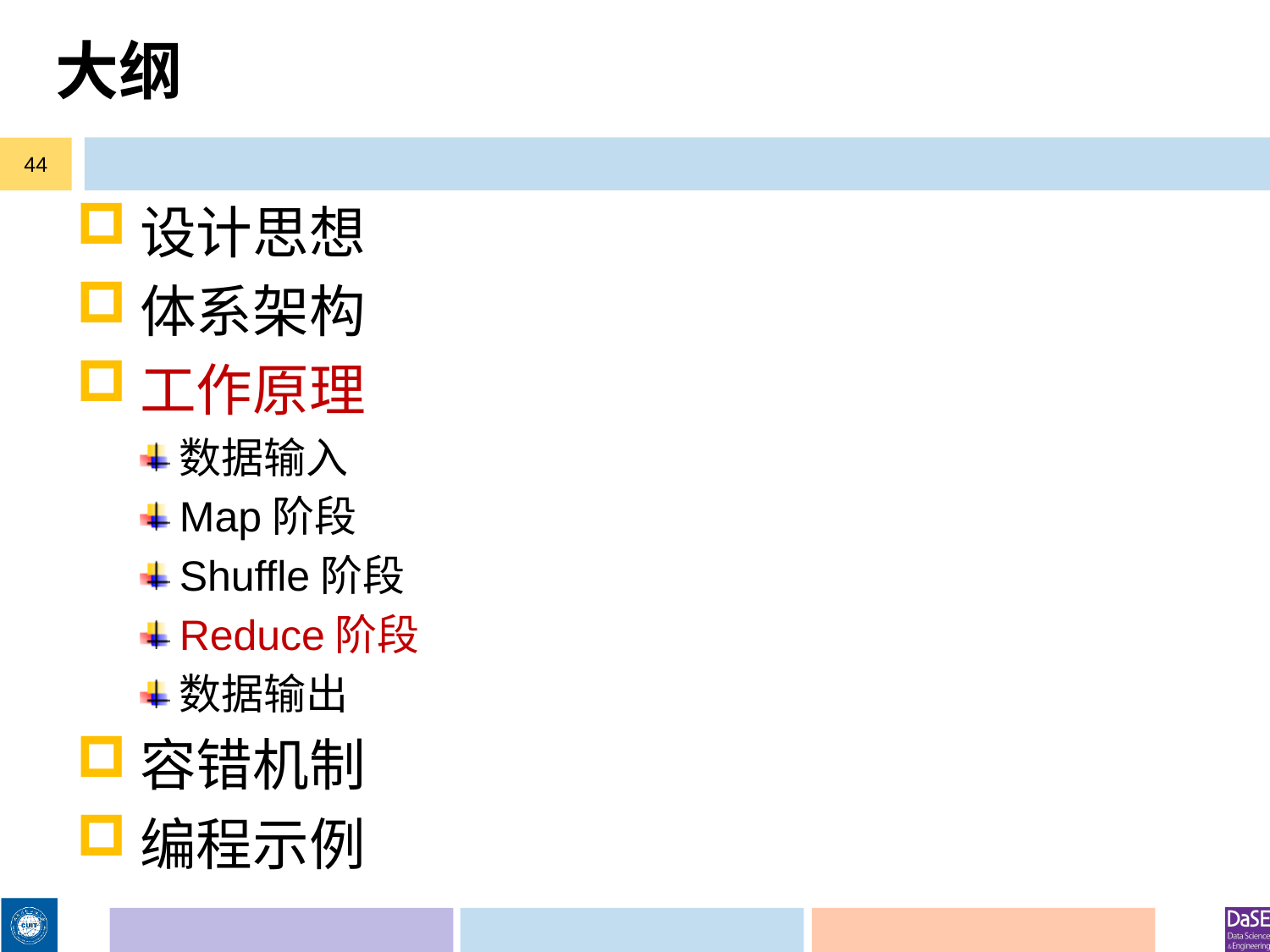

# 大纲
44
设计思想
体系架构
工作原理
数据输入
Map阶段
Shuffle阶段
Reduce阶段
数据输出
容错机制
编程示例